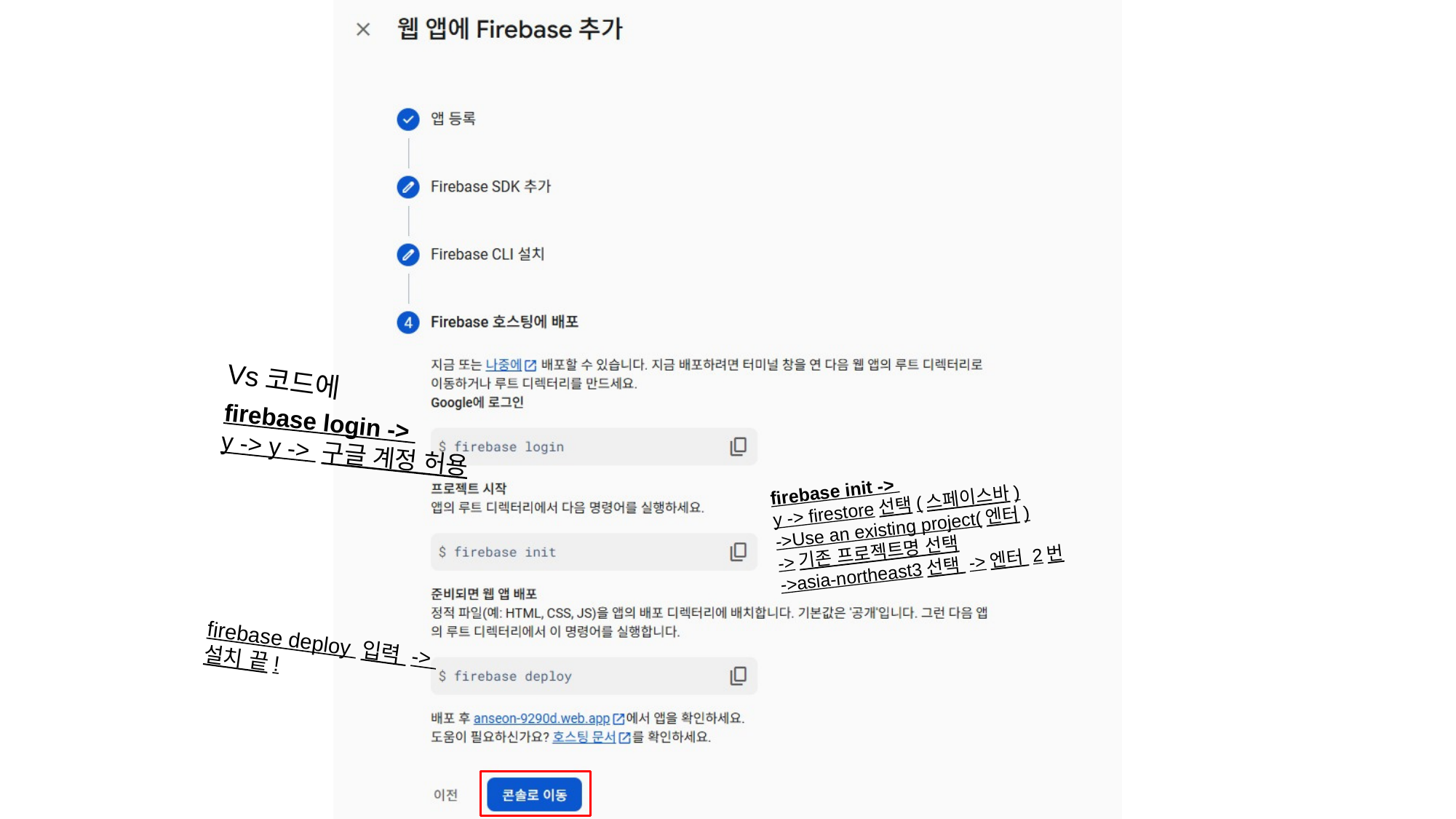

Vs코드에

firebase login ->
y -> y -> 구글 계정 허용
firebase init ->
y -> firestore선택(스페이스바)
->Use an existing project(엔터)
->기존 프로젝트명 선택
->asia-northeast3선택 ->엔터 2번
firebase deploy 입력 ->
설치 끝!